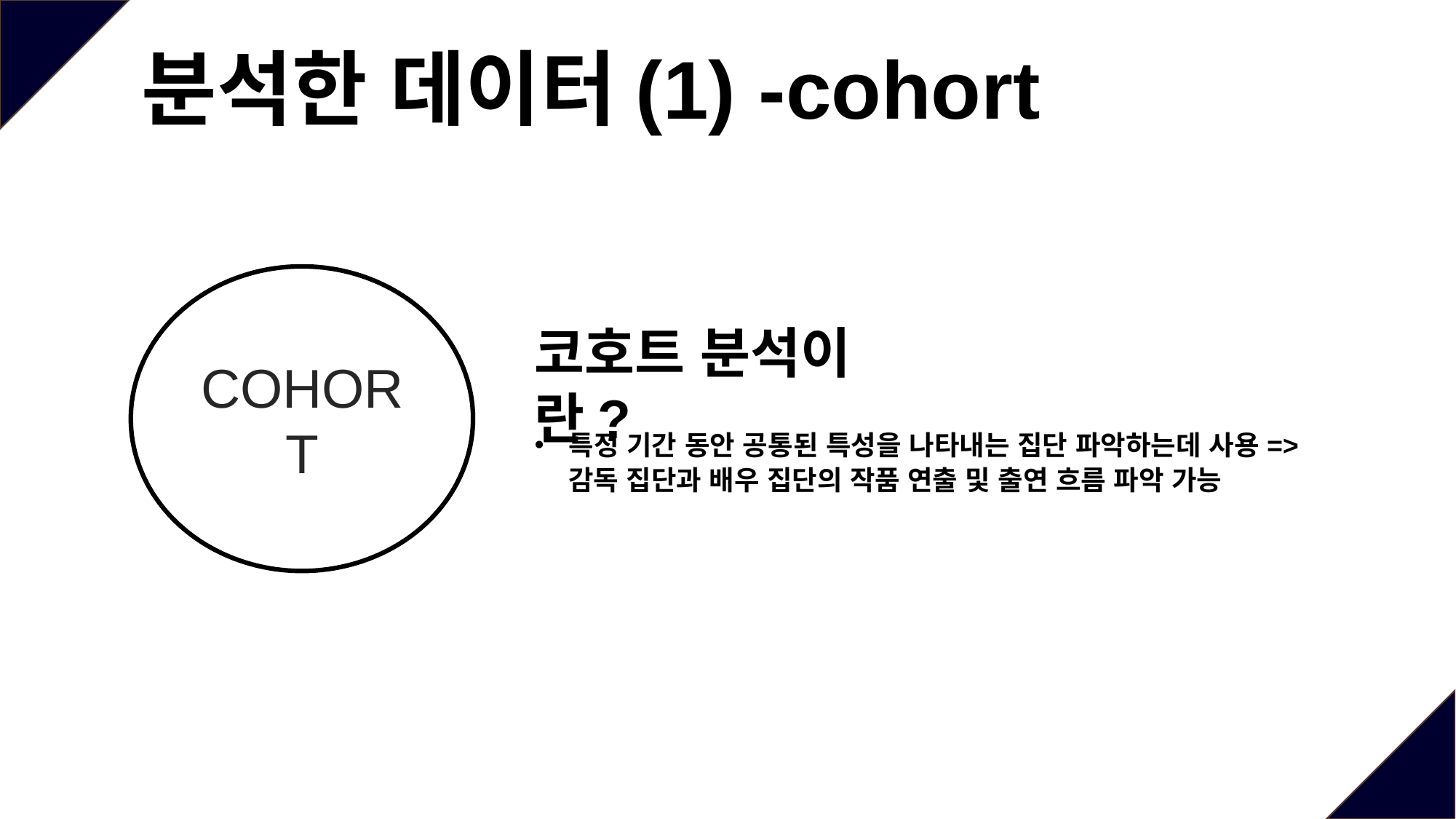

분석한 데이터(1) -cohort
COHORT
코호트 분석이란?
특정 기간 동안 공통된 특성을 나타내는 집단 파악하는데 사용=> 감독 집단과 배우 집단의 작품 연출 및 출연 흐름 파악 가능